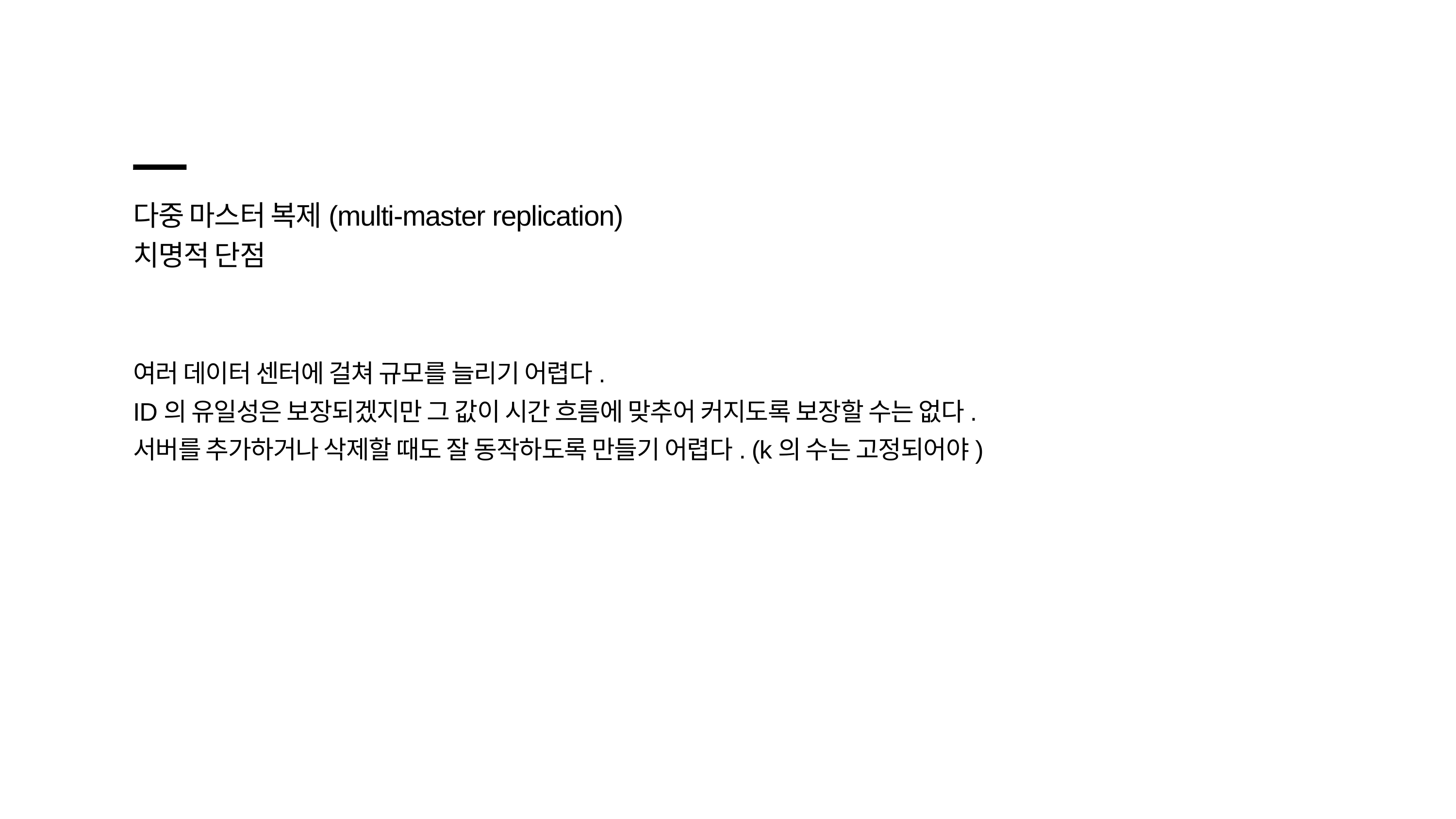

다중 마스터 복제(multi-master replication)
치명적 단점
여러 데이터 센터에 걸쳐 규모를 늘리기 어렵다.
ID의 유일성은 보장되겠지만 그 값이 시간 흐름에 맞추어 커지도록 보장할 수는 없다.
서버를 추가하거나 삭제할 때도 잘 동작하도록 만들기 어렵다. (k의 수는 고정되어야)